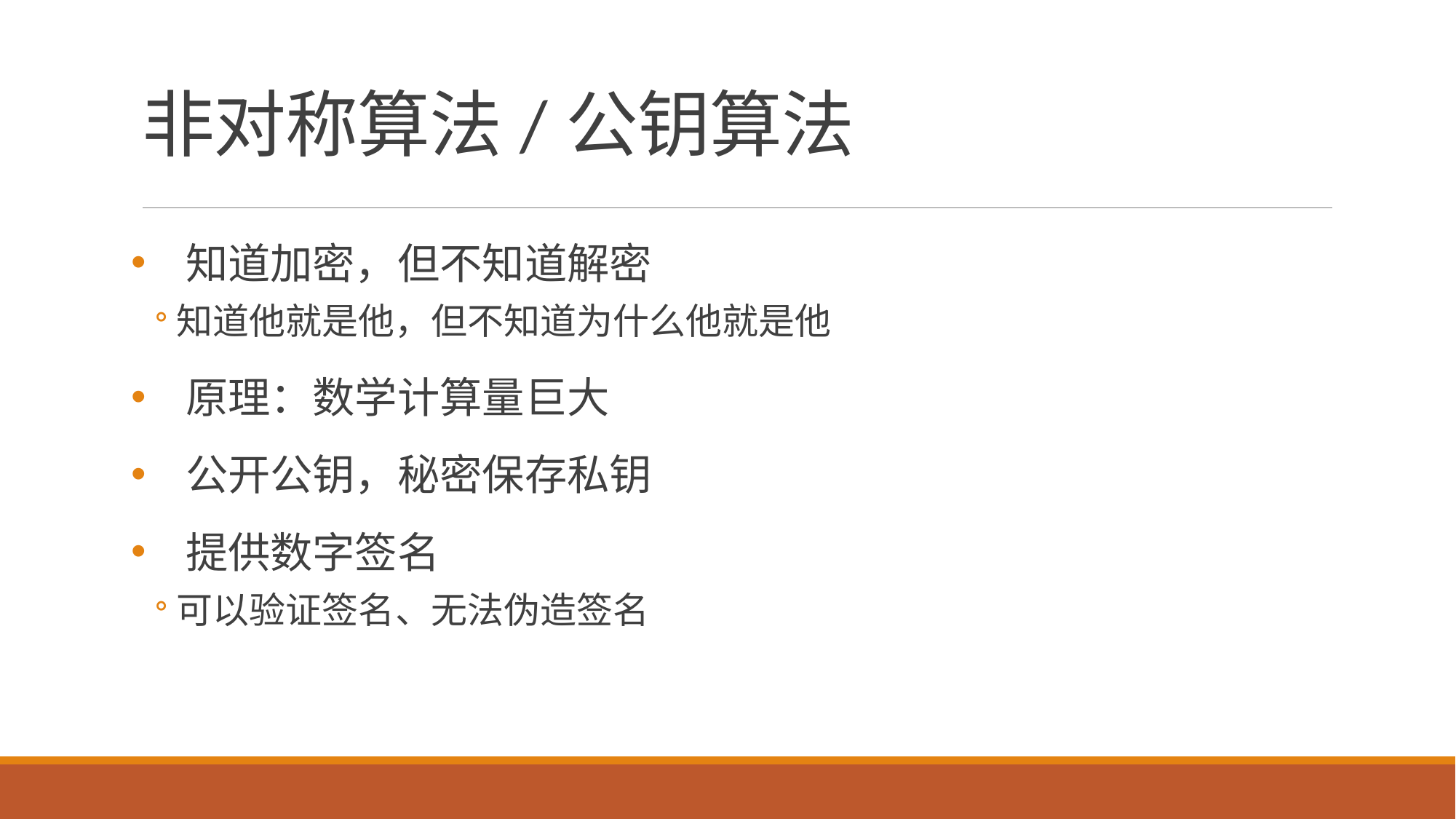

# 非对称算法/公钥算法
知道加密，但不知道解密
知道他就是他，但不知道为什么他就是他
原理：数学计算量巨大
公开公钥，秘密保存私钥
提供数字签名
可以验证签名、无法伪造签名